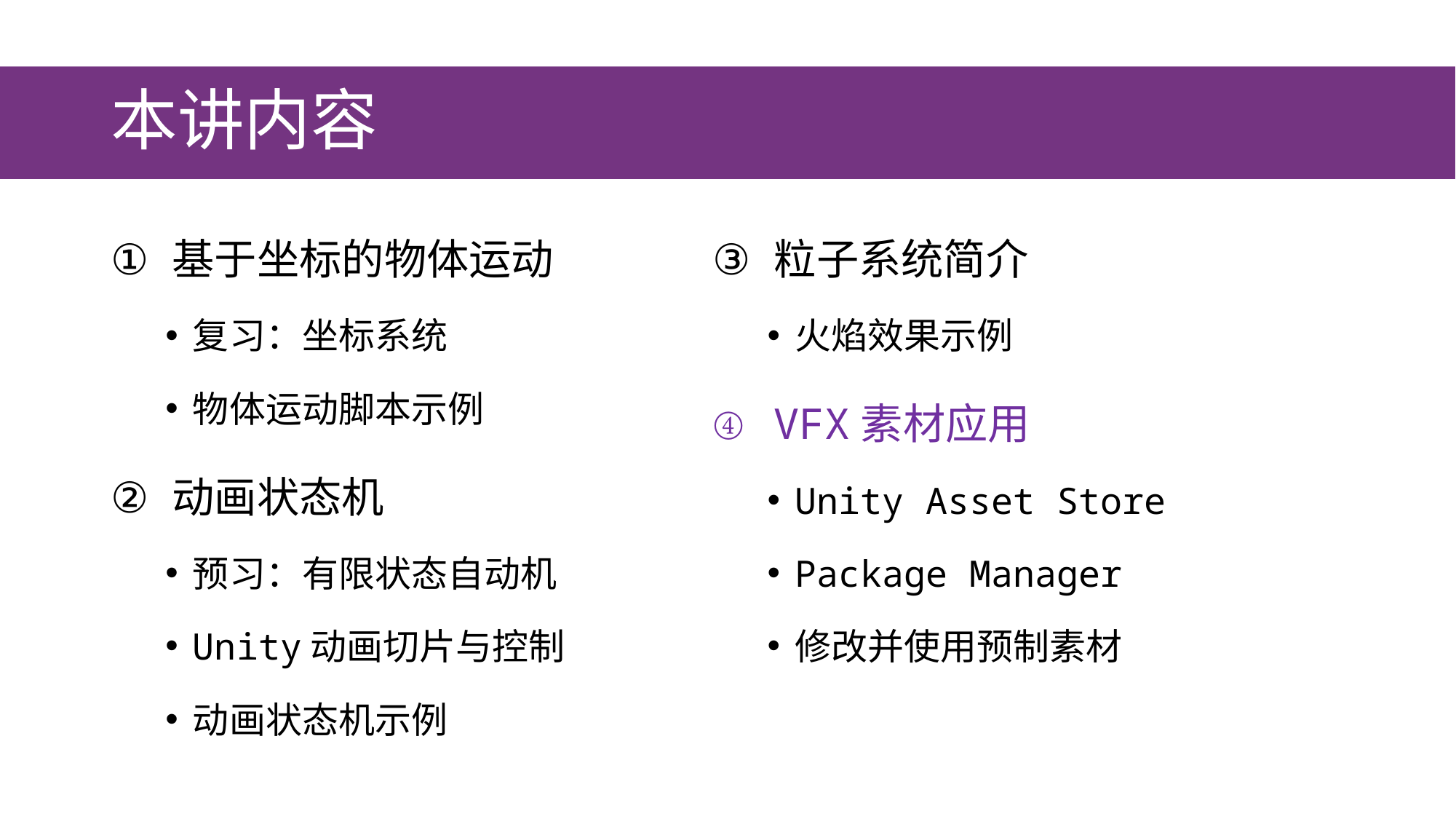

# 本讲内容

基于坐标的物体运动
复习：坐标系统
物体运动脚本示例
动画状态机
预习：有限状态自动机
Unity动画切片与控制
动画状态机示例
粒子系统简介
火焰效果示例
VFX素材应用
Unity Asset Store
Package Manager
修改并使用预制素材